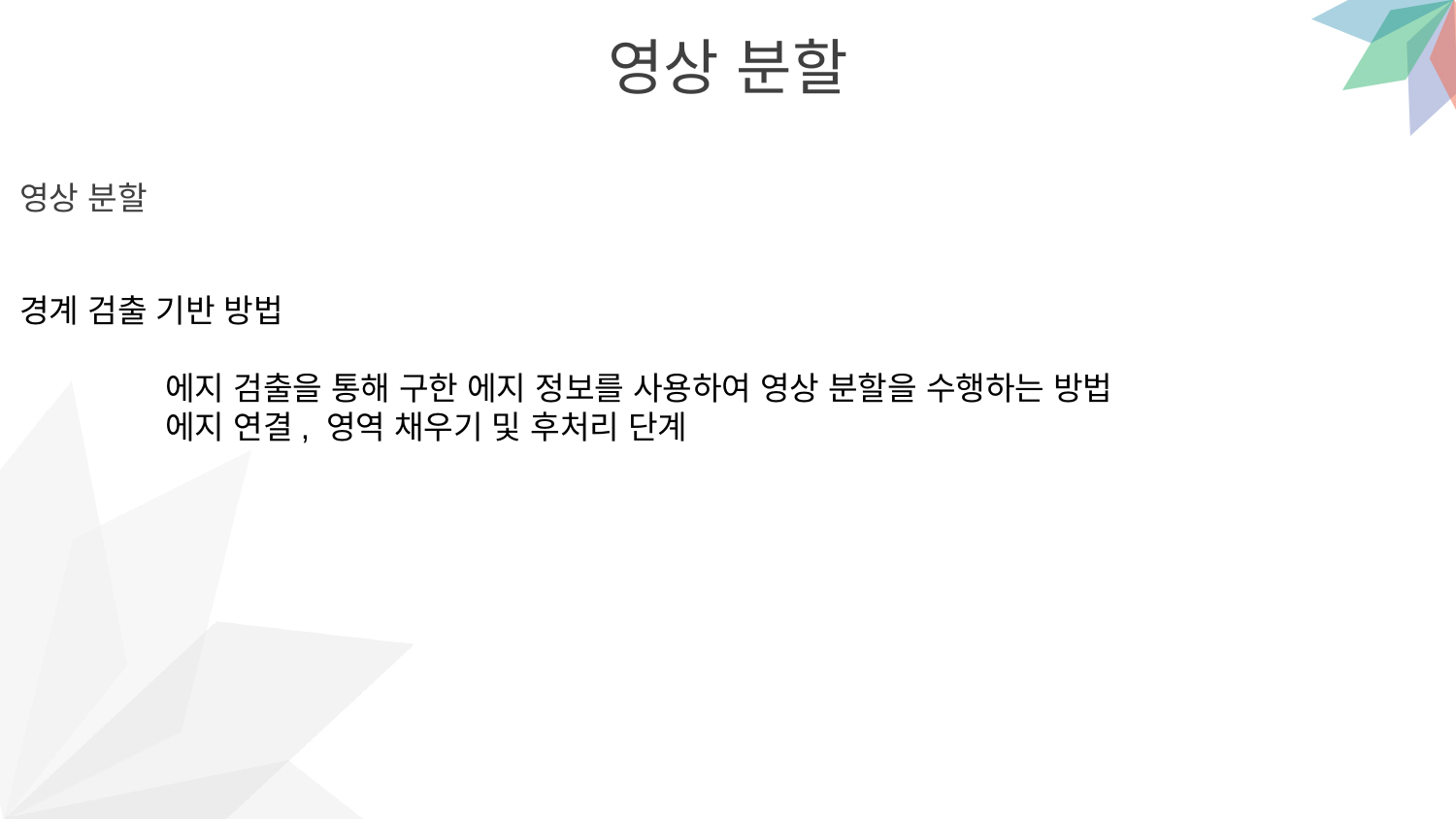

영상 분할
영상 분할
경계 검출 기반 방법

	에지 검출을 통해 구한 에지 정보를 사용하여 영상 분할을 수행하는 방법
	에지 연결, 영역 채우기 및 후처리 단계